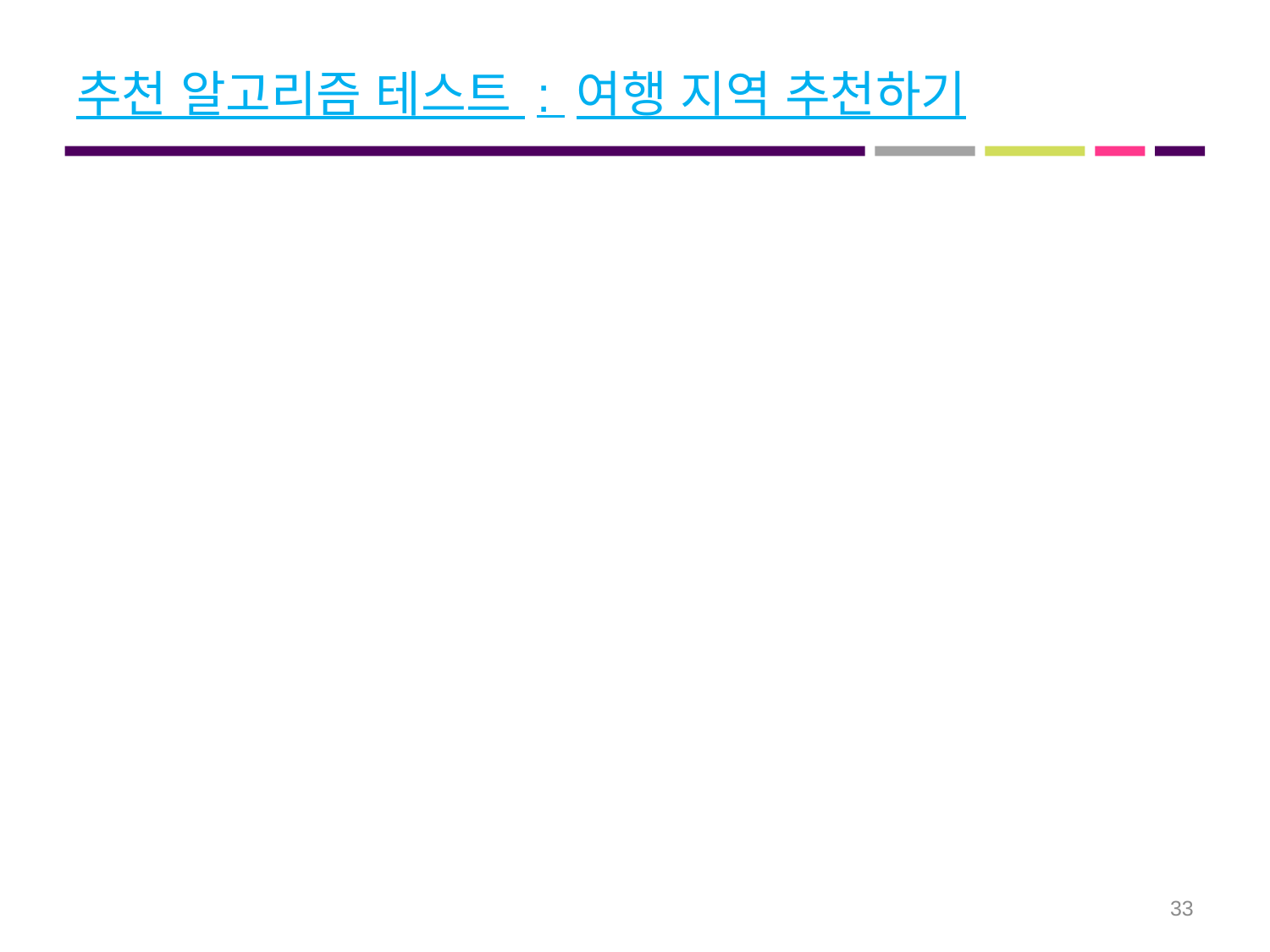

# 추천 알고리즘 테스트 : 여행 지역 추천하기
33